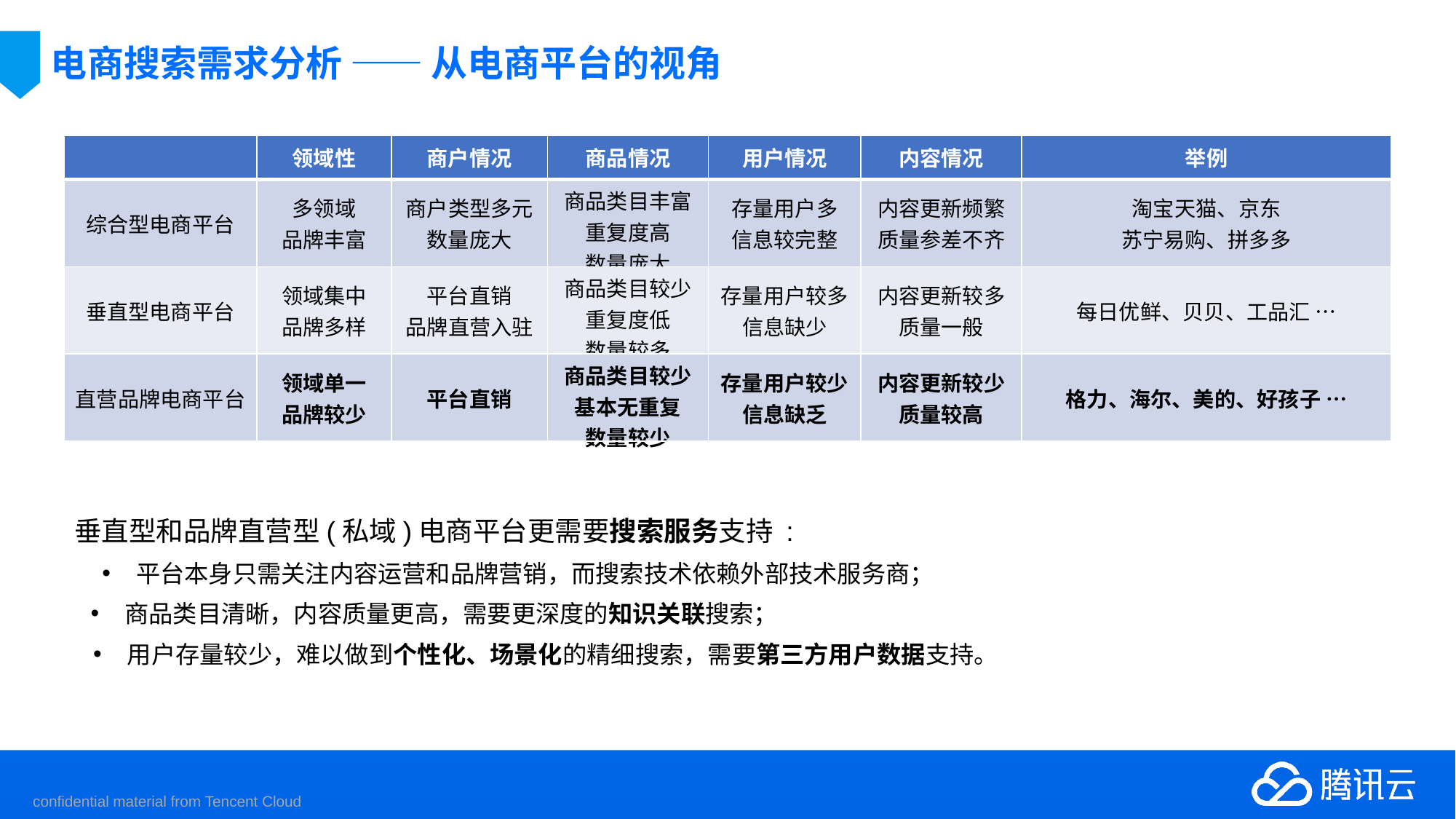

# 电商搜索需求分析 —— 从电商平台的视角
|  | 领域性 | 商户情况 | 商品情况 | 用户情况 | 内容情况 | 举例 |
| --- | --- | --- | --- | --- | --- | --- |
| 综合型电商平台 | 多领域 品牌丰富 | 商户类型多元 数量庞大 | 商品类目丰富 重复度高 数量庞大 | 存量用户多 信息较完整 | 内容更新频繁 质量参差不齐 | 淘宝天猫、京东 苏宁易购、拼多多 |
| 垂直型电商平台 | 领域集中 品牌多样 | 平台直销 品牌直营入驻 | 商品类目较少 重复度低 数量较多 | 存量用户较多 信息缺少 | 内容更新较多 质量一般 | 每日优鲜、贝贝、工品汇 … |
| 直营品牌电商平台 | 领域单一 品牌较少 | 平台直销 | 商品类目较少 基本无重复 数量较少 | 存量用户较少 信息缺乏 | 内容更新较少 质量较高 | 格力、海尔、美的、好孩子 … |
垂直型和品牌直营型(私域)电商平台更需要搜索服务支持 :
平台本身只需关注内容运营和品牌营销，而搜索技术依赖外部技术服务商；
商品类目清晰，内容质量更高，需要更深度的知识关联搜索；
用户存量较少，难以做到个性化、场景化的精细搜索，需要第三方用户数据支持。